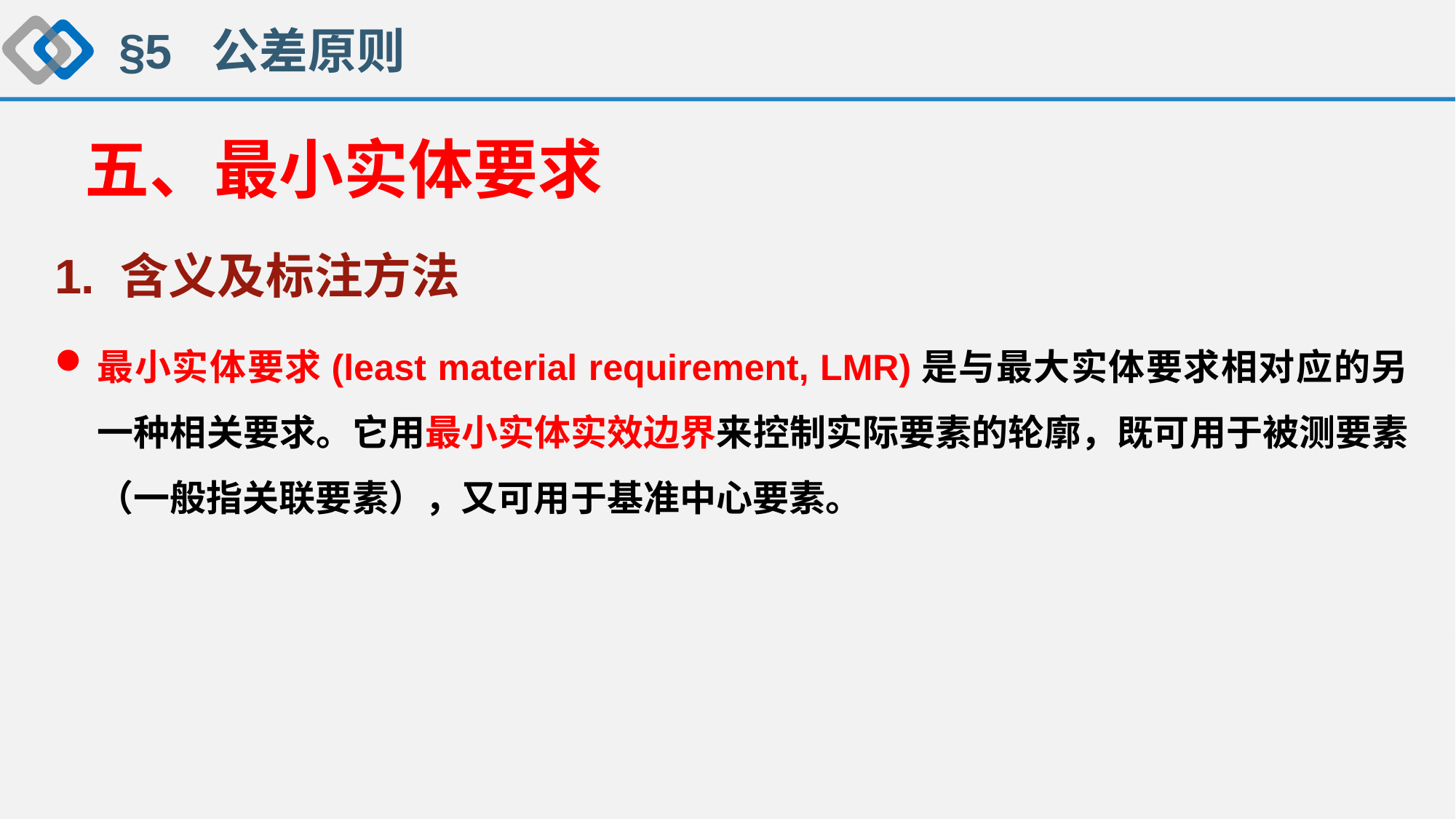

§5  公差原则
 五、最小实体要求
1. 含义及标注方法
最小实体要求(least material requirement, LMR)是与最大实体要求相对应的另一种相关要求。它用最小实体实效边界来控制实际要素的轮廓，既可用于被测要素（一般指关联要素），又可用于基准中心要素。